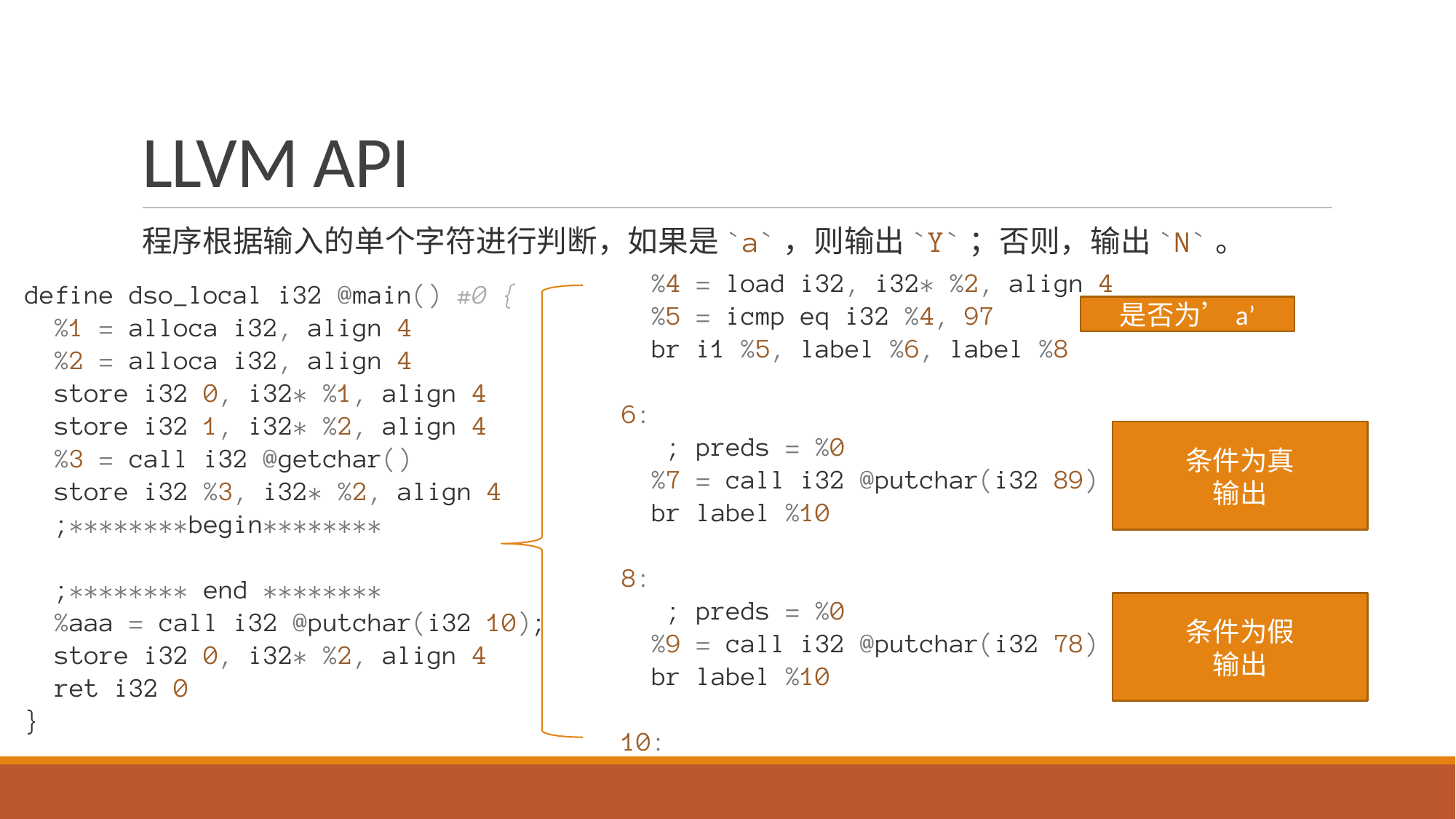

# LLVM API
程序根据输入的单个字符进行判断，如果是`a`，则输出`Y`；否则，输出`N`。
  %4 = load i32, i32* %2, align 4
  %5 = icmp eq i32 %4, 97
  br i1 %5, label %6, label %8
6:                                                ; preds = %0
  %7 = call i32 @putchar(i32 89)
  br label %10
8:                                                ; preds = %0
  %9 = call i32 @putchar(i32 78)
  br label %10
10:
define dso_local i32 @main() #0 {
  %1 = alloca i32, align 4
  %2 = alloca i32, align 4
  store i32 0, i32* %1, align 4
  store i32 1, i32* %2, align 4
  %3 = call i32 @getchar()
  store i32 %3, i32* %2, align 4
  ;********begin********

  ;******** end ********
  %aaa = call i32 @putchar(i32 10);
  store i32 0, i32* %2, align 4
  ret i32 0
}

是否为’a’
条件为真
输出
条件为假
输出